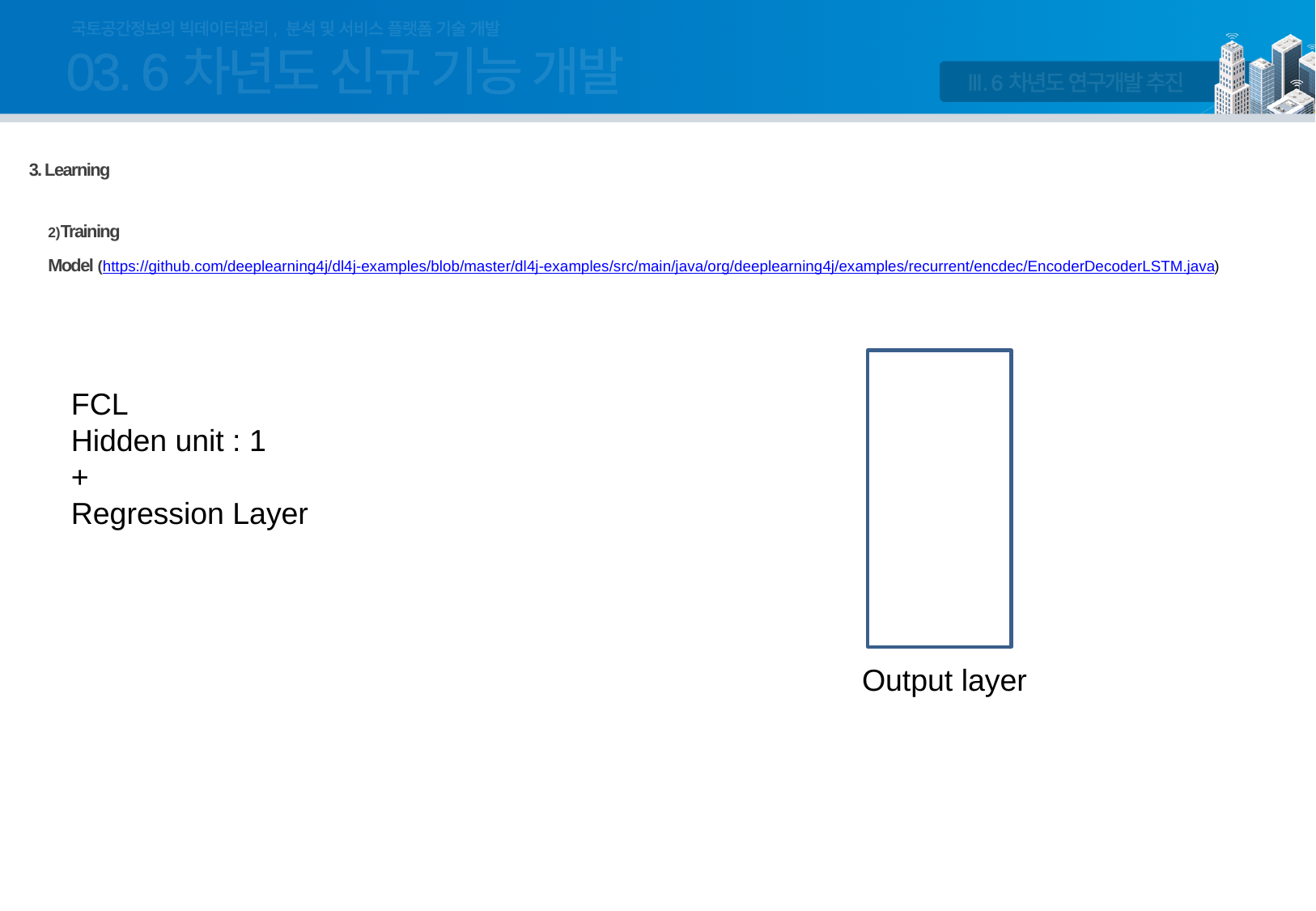

국토공간정보의 빅데이터관리, 분석 및 서비스 플랫폼 기술 개발
03. 6차년도 신규 기능 개발
Ⅲ. 6차년도 연구개발 추진
3. Learning
Training
Model (https://github.com/deeplearning4j/dl4j-examples/blob/master/dl4j-examples/src/main/java/org/deeplearning4j/examples/recurrent/encdec/EncoderDecoderLSTM.java)

FCL
Hidden unit : 1
+
Regression Layer
Output layer